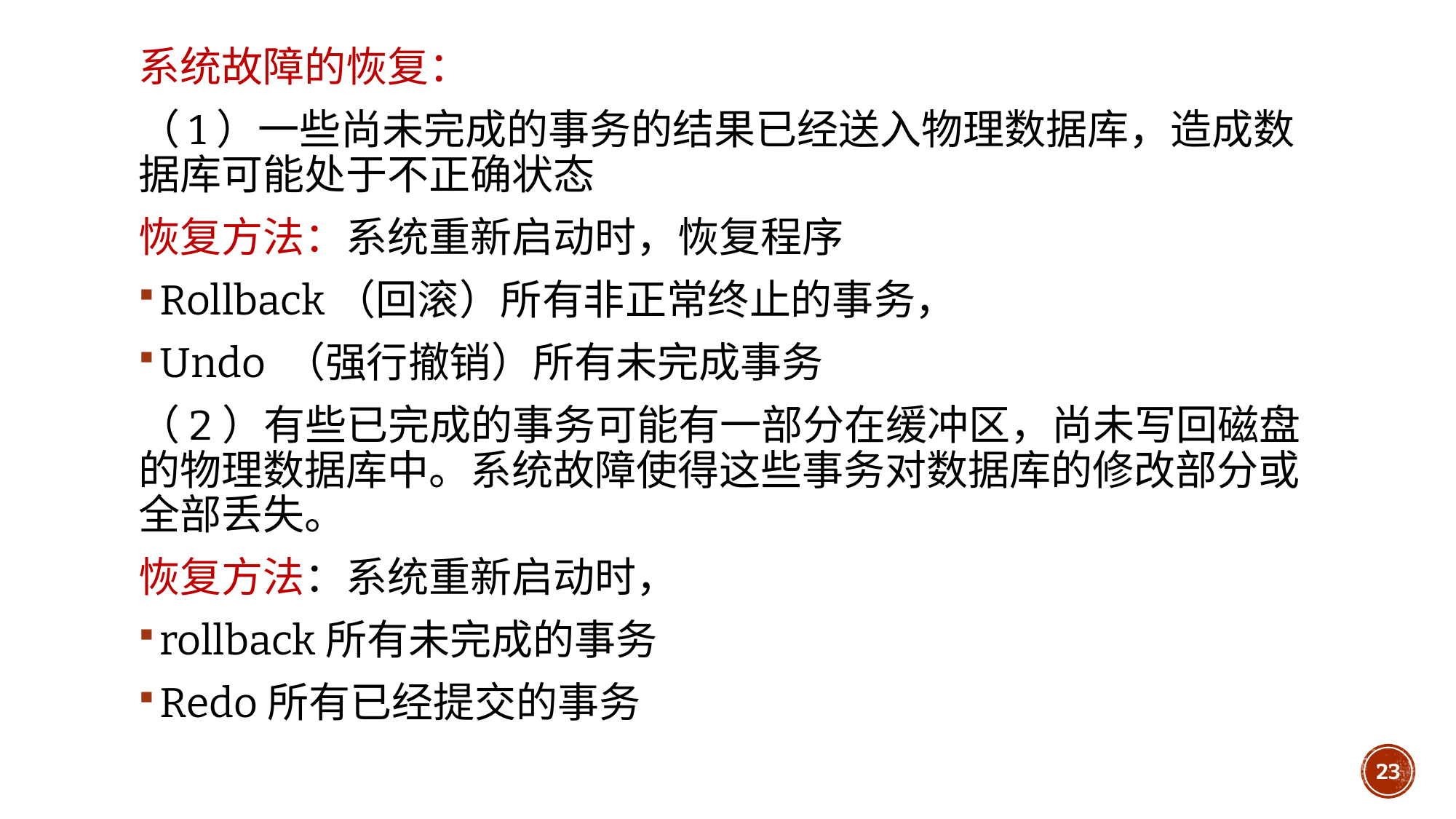

系统故障的恢复：
（1）一些尚未完成的事务的结果已经送入物理数据库，造成数据库可能处于不正确状态
恢复方法：系统重新启动时，恢复程序
Rollback（回滚）所有非正常终止的事务，
Undo （强行撤销）所有未完成事务
（2）有些已完成的事务可能有一部分在缓冲区，尚未写回磁盘的物理数据库中。系统故障使得这些事务对数据库的修改部分或全部丢失。
恢复方法：系统重新启动时，
rollback所有未完成的事务
Redo所有已经提交的事务

23